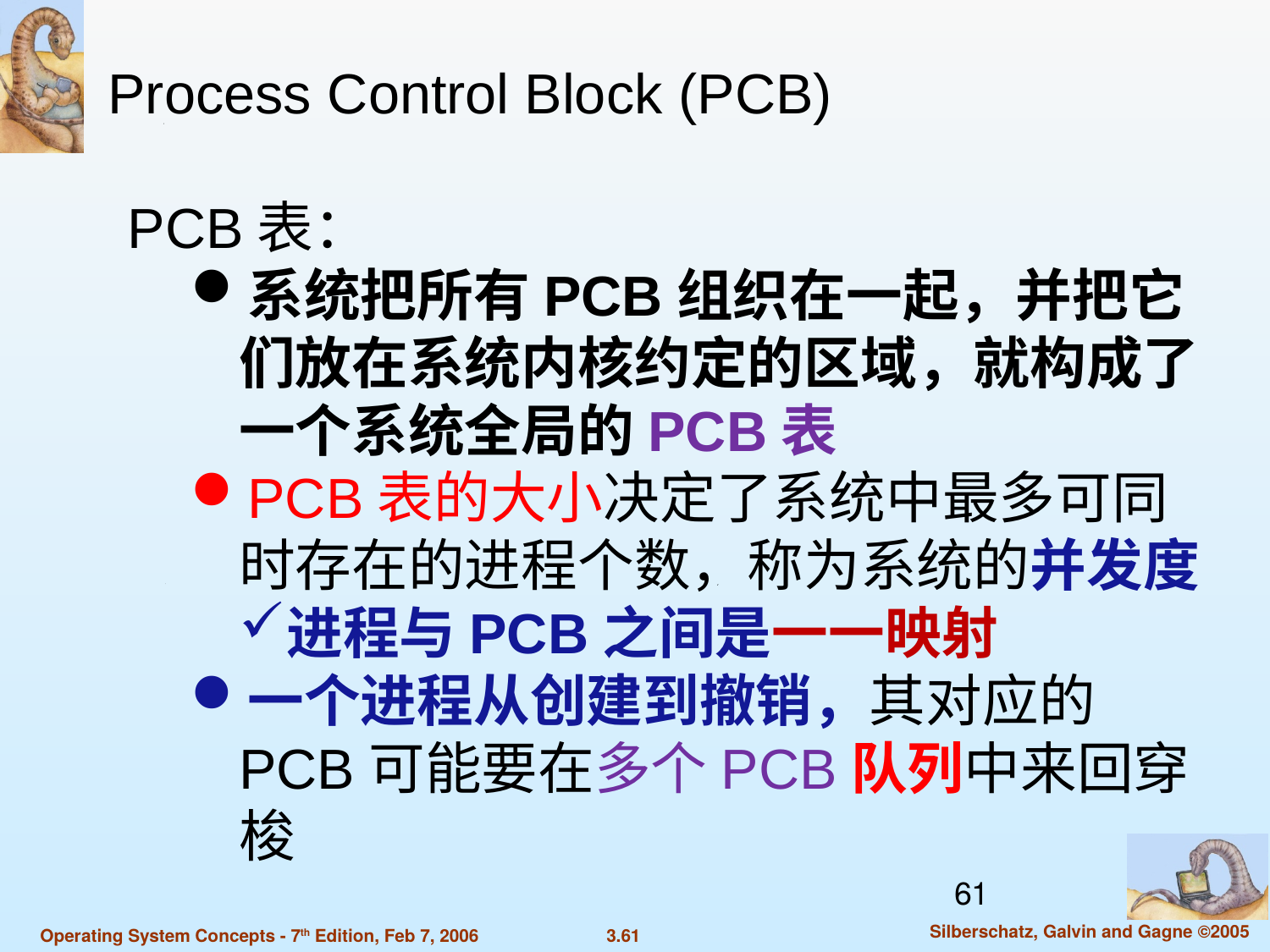

Process Control Block (PCB)

PCB表：
系统把所有PCB组织在一起，并把它们放在系统内核约定的区域，就构成了一个系统全局的PCB表
PCB表的大小决定了系统中最多可同时存在的进程个数，称为系统的并发度
进程与PCB之间是一一映射
一个进程从创建到撤销，其对应的PCB可能要在多个PCB队列中来回穿梭

61